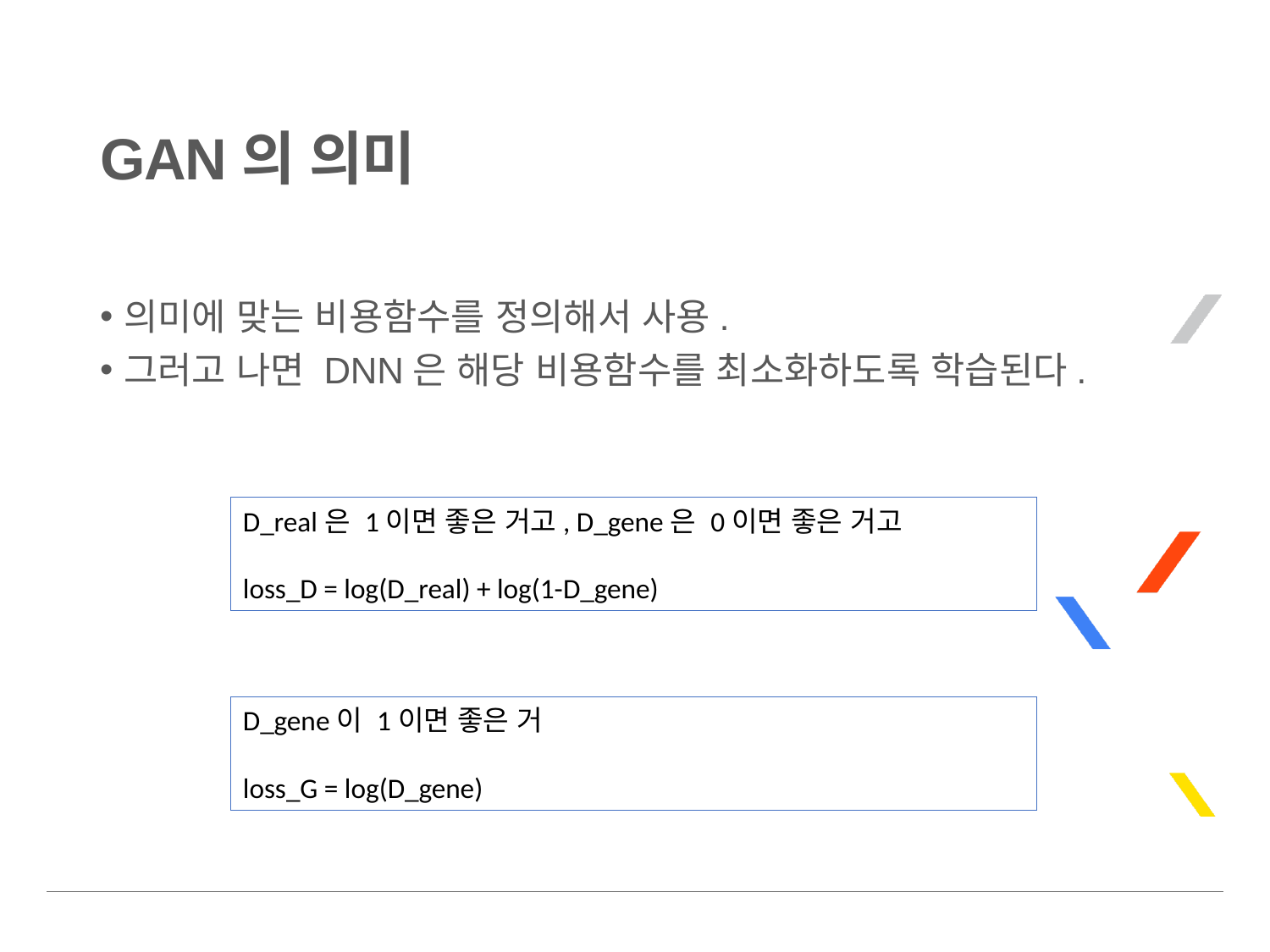

# GAN의 의미
의미에 맞는 비용함수를 정의해서 사용.
그러고 나면 DNN은 해당 비용함수를 최소화하도록 학습된다.
D_real은 1이면 좋은 거고, D_gene은 0이면 좋은 거고

loss_D = log(D_real) + log(1-D_gene)
D_gene이 1이면 좋은 거

loss_G = log(D_gene)